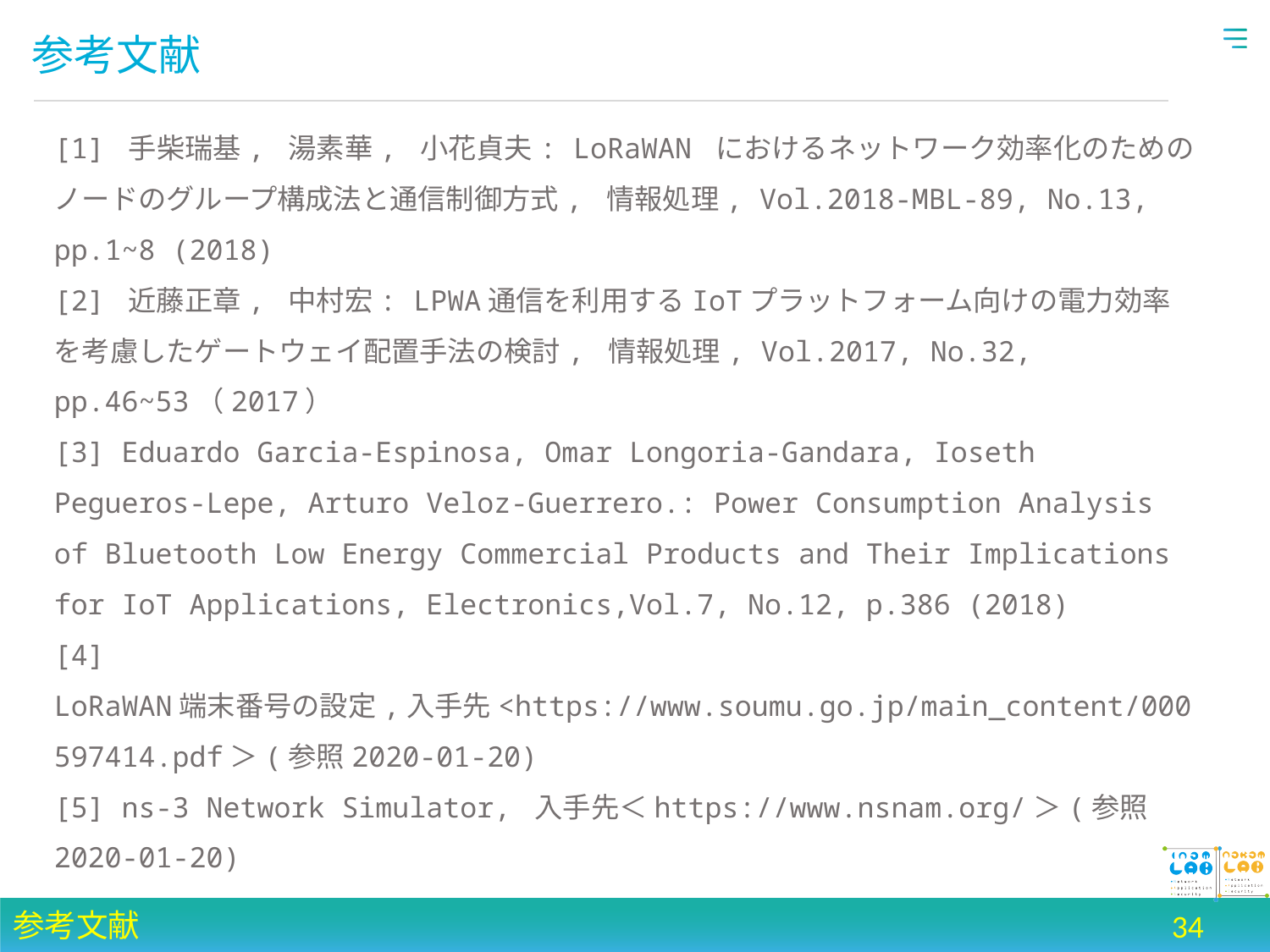

# 参考文献
[1] 手柴瑞基, 湯素華, 小花貞夫: LoRaWAN におけるネットワーク効率化のためのノードのグループ構成法と通信制御方式, 情報処理, Vol.2018-MBL-89, No.13, pp.1~8 (2018)
[2] 近藤正章, 中村宏: LPWA通信を利用するIoTプラットフォーム向けの電力効率を考慮したゲートウェイ配置手法の検討, 情報処理, Vol.2017, No.32, pp.46~53（2017）
[3] Eduardo Garcia-Espinosa, Omar Longoria-Gandara, Ioseth Pegueros-Lepe, Arturo Veloz-Guerrero.: Power Consumption Analysis of Bluetooth Low Energy Commercial Products and Their Implications for IoT Applications, Electronics,Vol.7, No.12, p.386 (2018)
[4] LoRaWAN端末番号の設定,入手先<https://www.soumu.go.jp/main_content/000597414.pdf＞(参照2020-01-20)
[5] ns-3 Network Simulator, 入手先＜https://www.nsnam.org/＞(参照2020-01-20)

参考文献